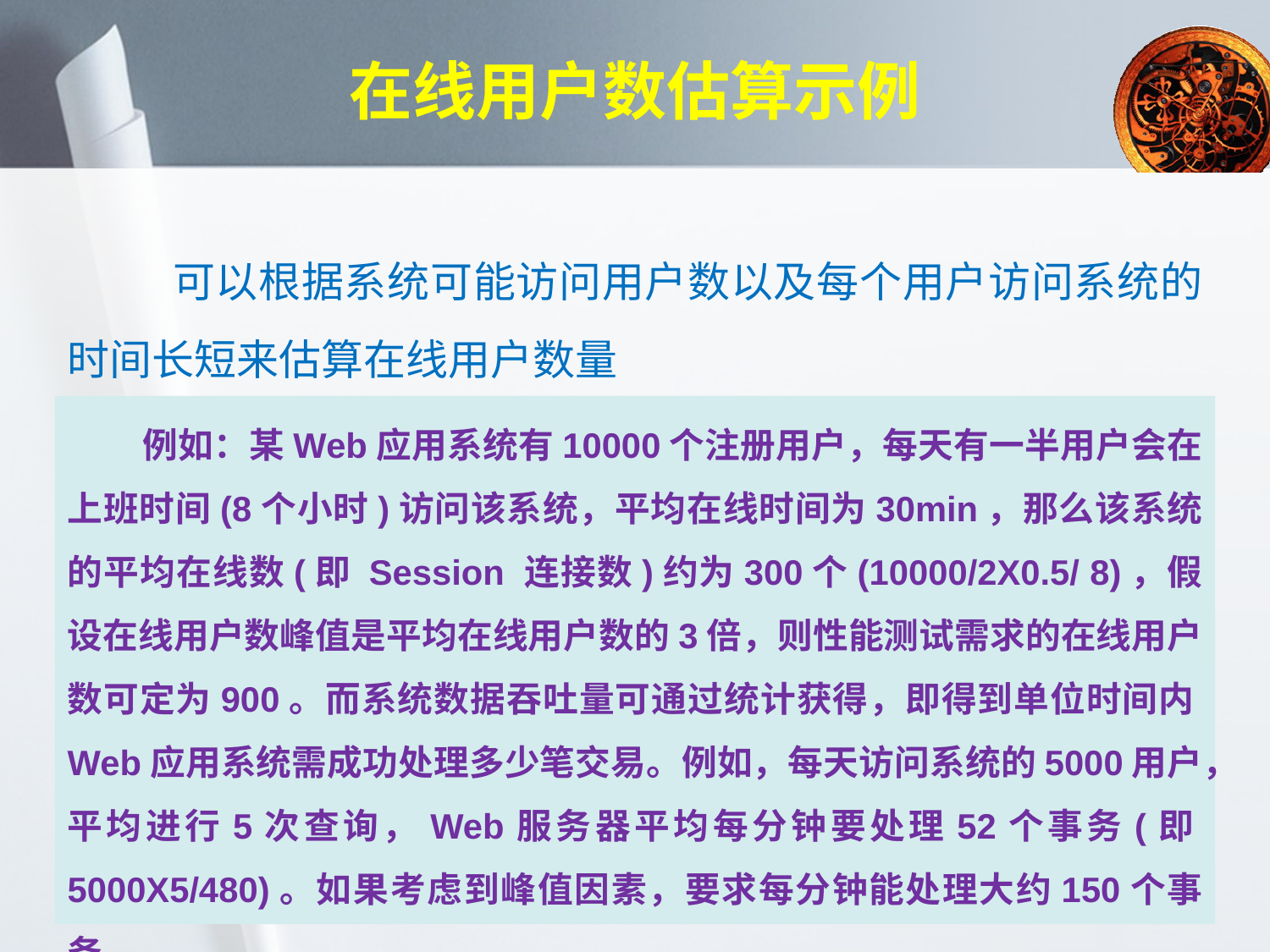

# 在线用户数估算示例
        可以根据系统可能访问用户数以及每个用户访问系统的时间长短来估算在线用户数量
        例如：某Web应用系统有10000个注册用户，每天有一半用户会在上班时间(8个小时)访问该系统，平均在线时间为30min，那么该系统的平均在线数(即 Session 连接数)约为300个(10000/2X0.5/ 8)，假设在线用户数峰值是平均在线用户数的3倍，则性能测试需求的在线用户数可定为900。而系统数据吞吐量可通过统计获得，即得到单位时间内Web应用系统需成功处理多少笔交易。例如，每天访问系统的5000用户，平均进行5次查询，Web服务器平均每分钟要处理52个事务(即5000X5/480)。如果考虑到峰值因素，要求每分钟能处理大约150个事务